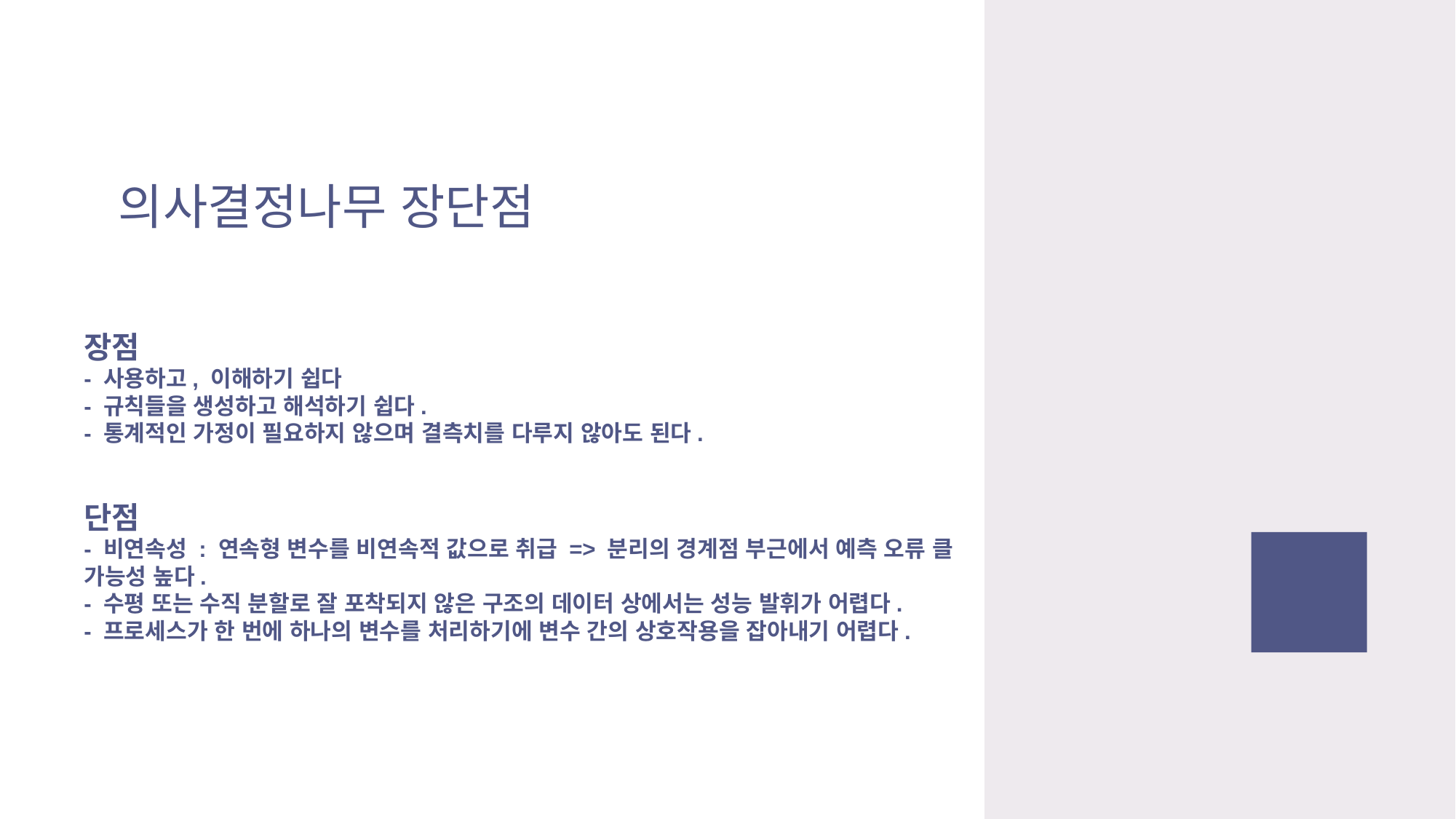

의사결정나무 장단점
장점
- 사용하고, 이해하기 쉽다
- 규칙들을 생성하고 해석하기 쉽다.
- 통계적인 가정이 필요하지 않으며 결측치를 다루지 않아도 된다.

단점
- 비연속성 : 연속형 변수를 비연속적 값으로 취급 => 분리의 경계점 부근에서 예측 오류 클 가능성 높다.
- 수평 또는 수직 분할로 잘 포착되지 않은 구조의 데이터 상에서는 성능 발휘가 어렵다.
- 프로세스가 한 번에 하나의 변수를 처리하기에 변수 간의 상호작용을 잡아내기 어렵다.